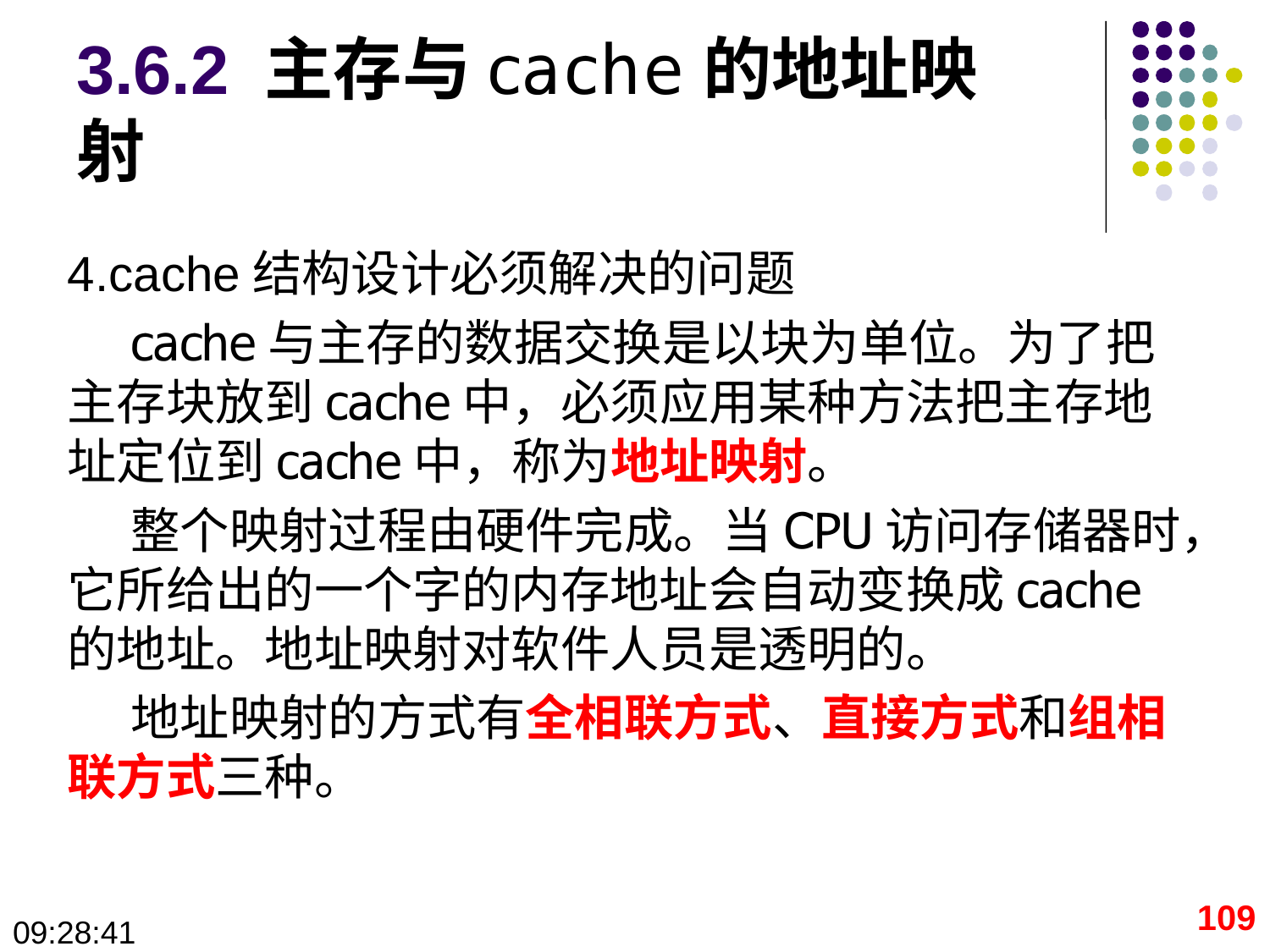

# 3.6.2 主存与cache的地址映射
4.cache结构设计必须解决的问题
cache与主存的数据交换是以块为单位。为了把主存块放到cache中，必须应用某种方法把主存地址定位到cache中，称为地址映射。
整个映射过程由硬件完成。当CPU访问存储器时，它所给出的一个字的内存地址会自动变换成cache的地址。地址映射对软件人员是透明的。
地址映射的方式有全相联方式、直接方式和组相联方式三种。
109
09:28:41